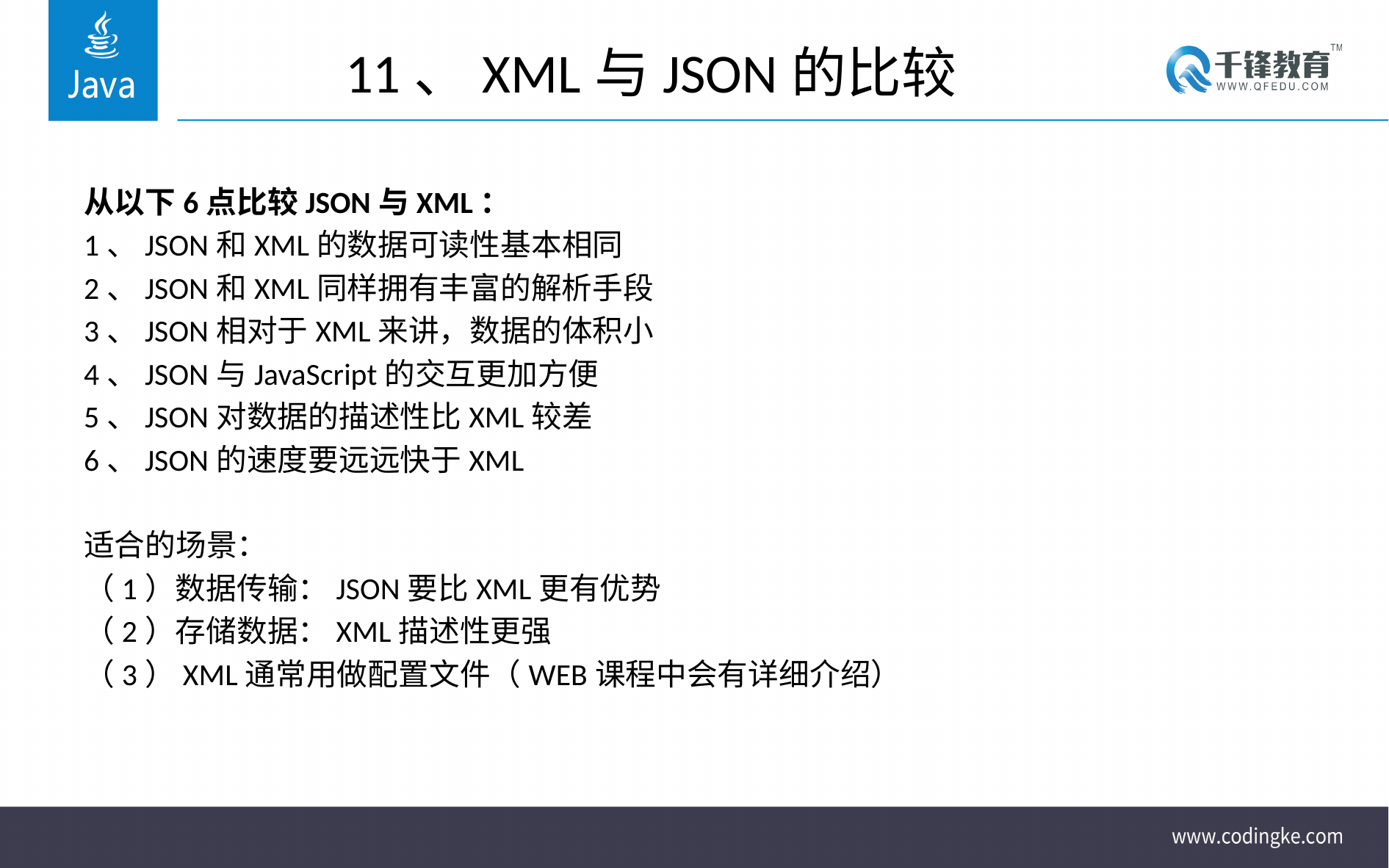

# 11、XML与JSON的比较
从以下6点比较JSON与XML：
1、JSON和XML的数据可读性基本相同
2、JSON和XML同样拥有丰富的解析手段
3、JSON相对于XML来讲，数据的体积小
4、JSON与JavaScript的交互更加方便
5、JSON对数据的描述性比XML较差
6、JSON的速度要远远快于XML

适合的场景：
（1）数据传输：JSON要比XML更有优势
（2）存储数据：XML描述性更强
（3）XML通常用做配置文件（WEB课程中会有详细介绍）